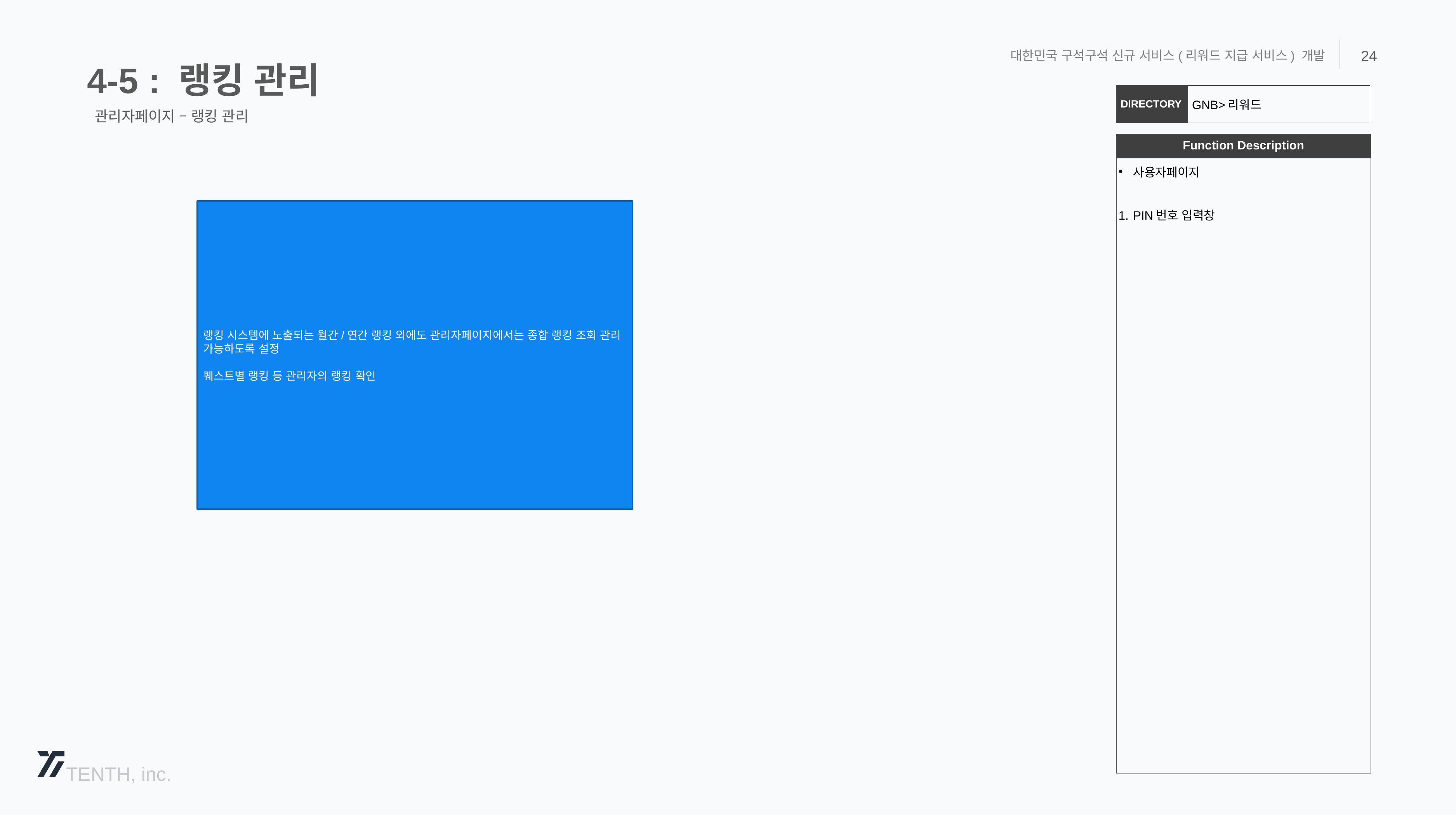

4-5 : 랭킹 관리
대한민국 구석구석 신규 서비스(리워드 지급 서비스) 개발
24
| DIRECTORY | GNB>리워드 |
| --- | --- |
관리자페이지 – 랭킹 관리
| Function Description |
| --- |
| 사용자페이지 PIN번호 입력창 |
랭킹 시스템에 노출되는 월간/연간 랭킹 외에도 관리자페이지에서는 종합 랭킹 조회 관리 가능하도록 설정

퀘스트별 랭킹 등 관리자의 랭킹 확인